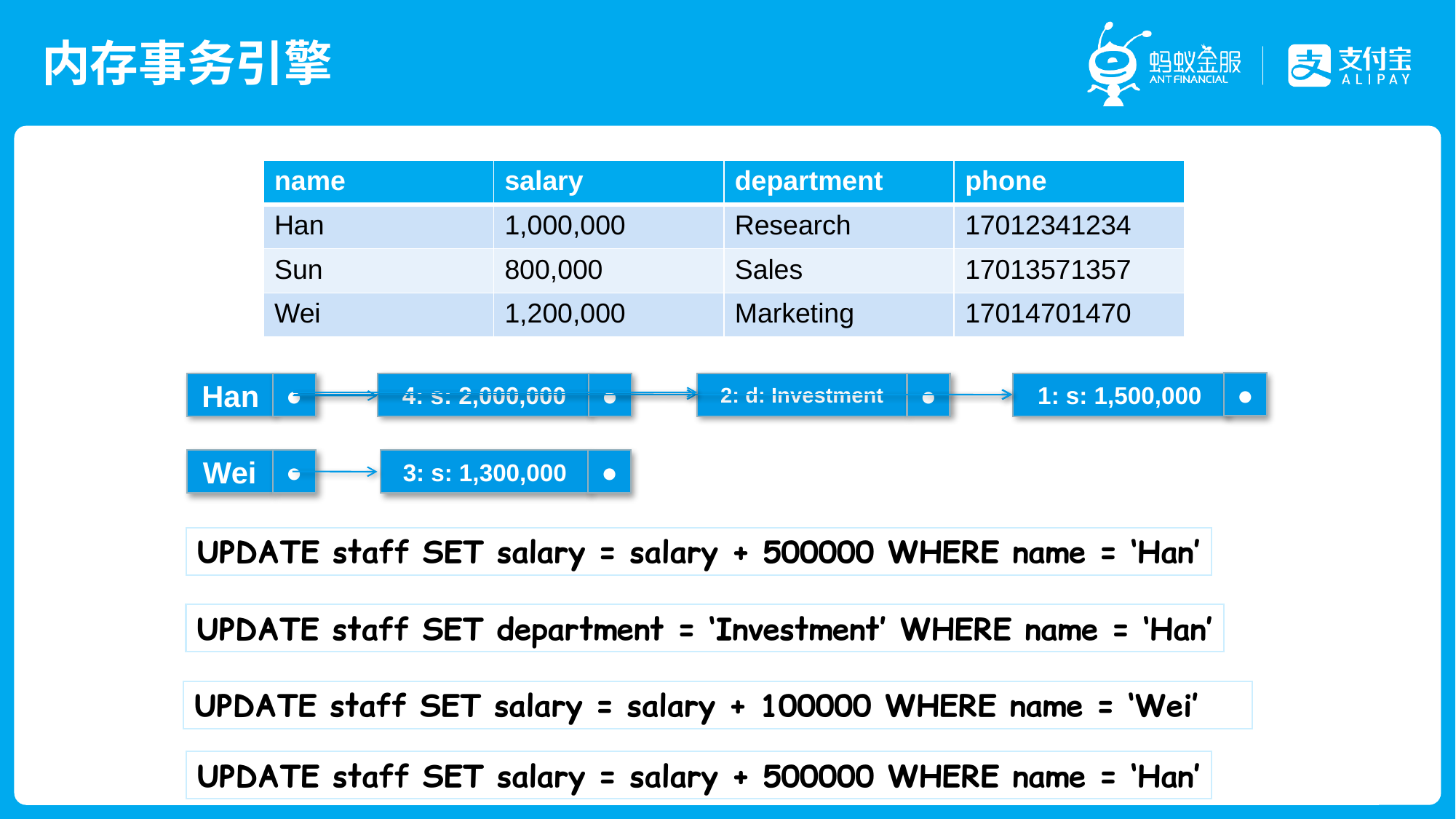

# 内存事务引擎

| name | salary | department | phone |
| --- | --- | --- | --- |
| Han | 1,000,000 | Research | 17012341234 |
| Sun | 800,000 | Sales | 17013571357 |
| Wei | 1,200,000 | Marketing | 17014701470 |
●
●
1: s: 1,500,000
Han
●
4: s: 2,000,000
2: d: Investment
●
Wei
●
3: s: 1,300,000
●
UPDATE staff SET salary = salary + 500000 WHERE name = ‘Han’
UPDATE staff SET department = ‘Investment’ WHERE name = ‘Han’
UPDATE staff SET salary = salary + 100000 WHERE name = ‘Wei’
UPDATE staff SET salary = salary + 500000 WHERE name = ‘Han’